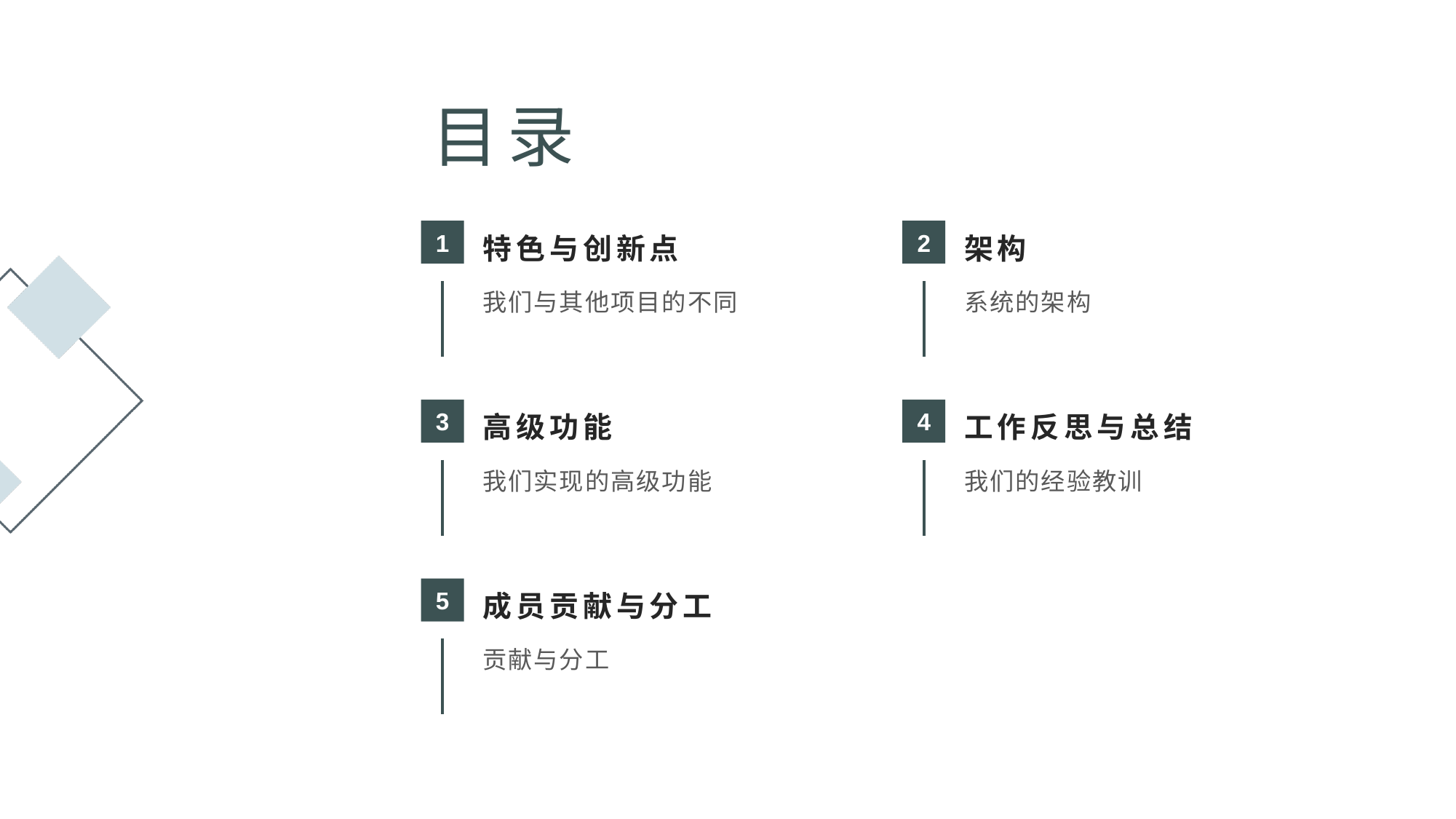

目录
1

2

特色与创新点
架构
我们与其他项目的不同
系统的架构

3

4

高级功能
工作反思与总结

我们实现的高级功能
我们的经验教训
5

成员贡献与分工

贡献与分工